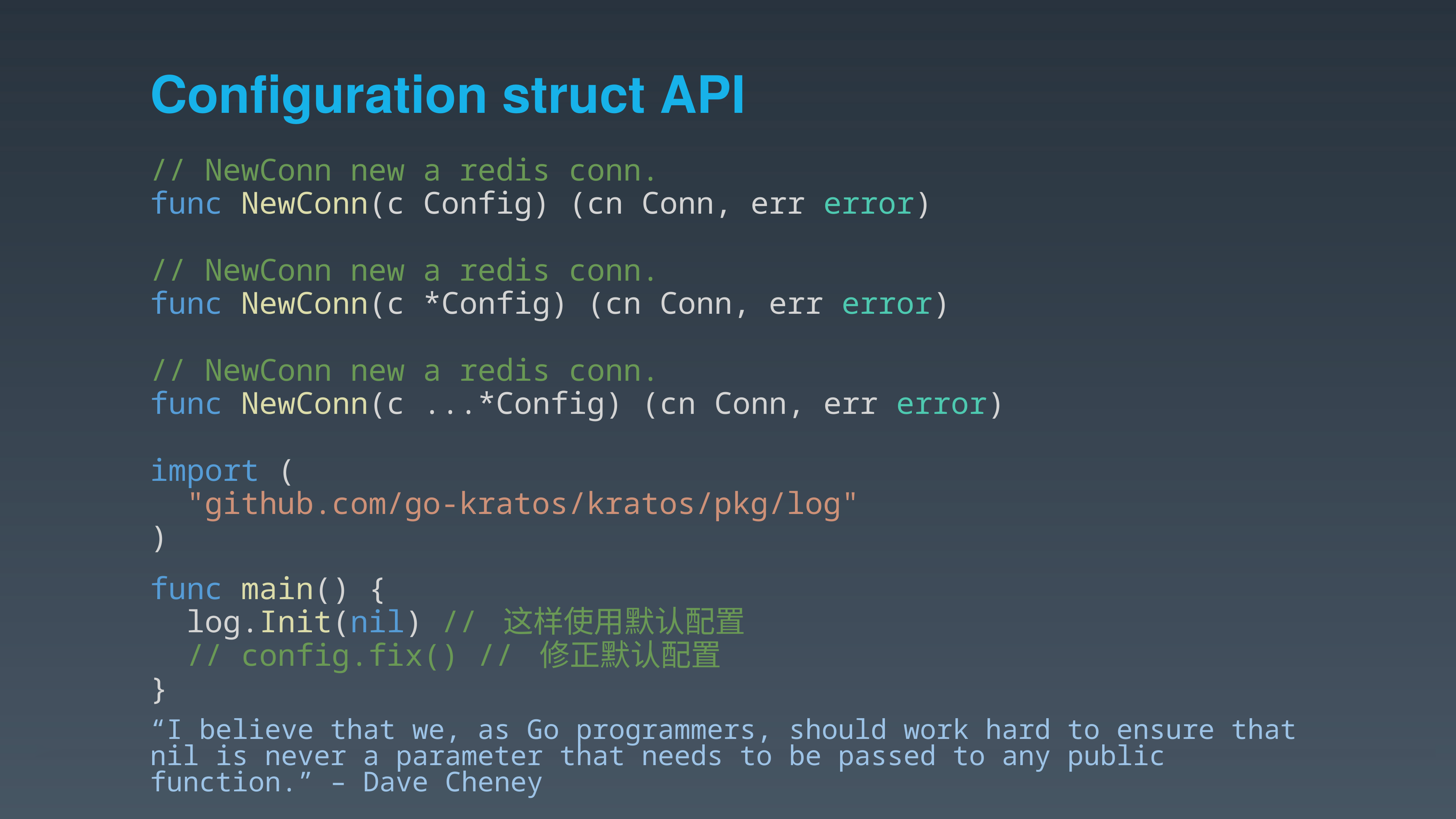

# Configuration struct API
// NewConn new a redis conn.
func NewConn(c Config) (cn Conn, err error)

// NewConn new a redis conn.
func NewConn(c *Config) (cn Conn, err error)

// NewConn new a redis conn.
func NewConn(c ...*Config) (cn Conn, err error)

import (
  "github.com/go-kratos/kratos/pkg/log"
)
func main() {
  log.Init(nil) // 这样使用默认配置
  // config.fix() // 修正默认配置
}
“I believe that we, as Go programmers, should work hard to ensure that nil is never a parameter that needs to be passed to any public function.” – Dave Cheney